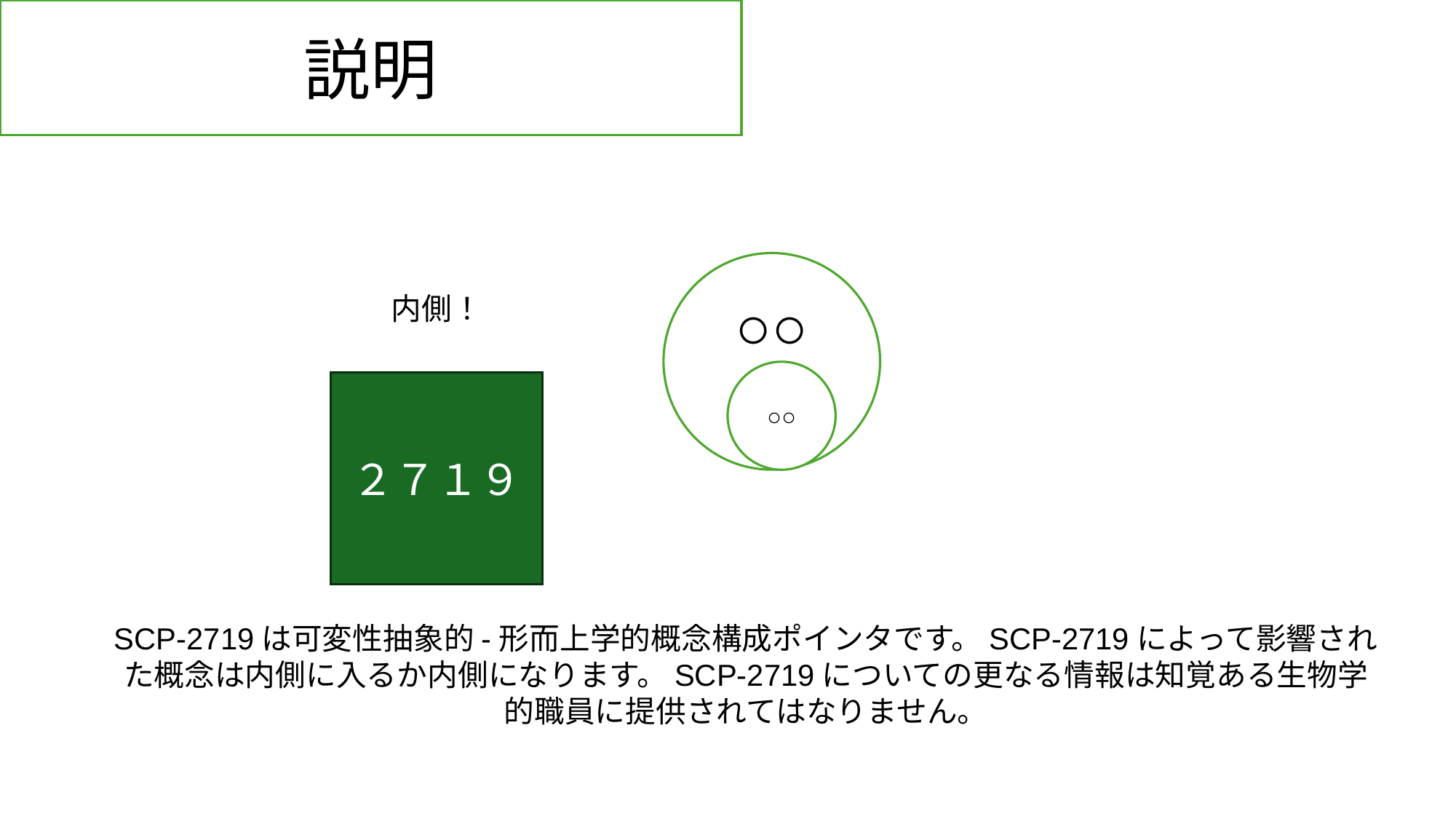

説明
内側！
○○

○○
２７１９
SCP-2719は可変性抽象的-形而上学的概念構成ポインタです。SCP-2719によって影響された概念は内側に入るか内側になります。SCP-2719についての更なる情報は知覚ある生物学的職員に提供されてはなりません。